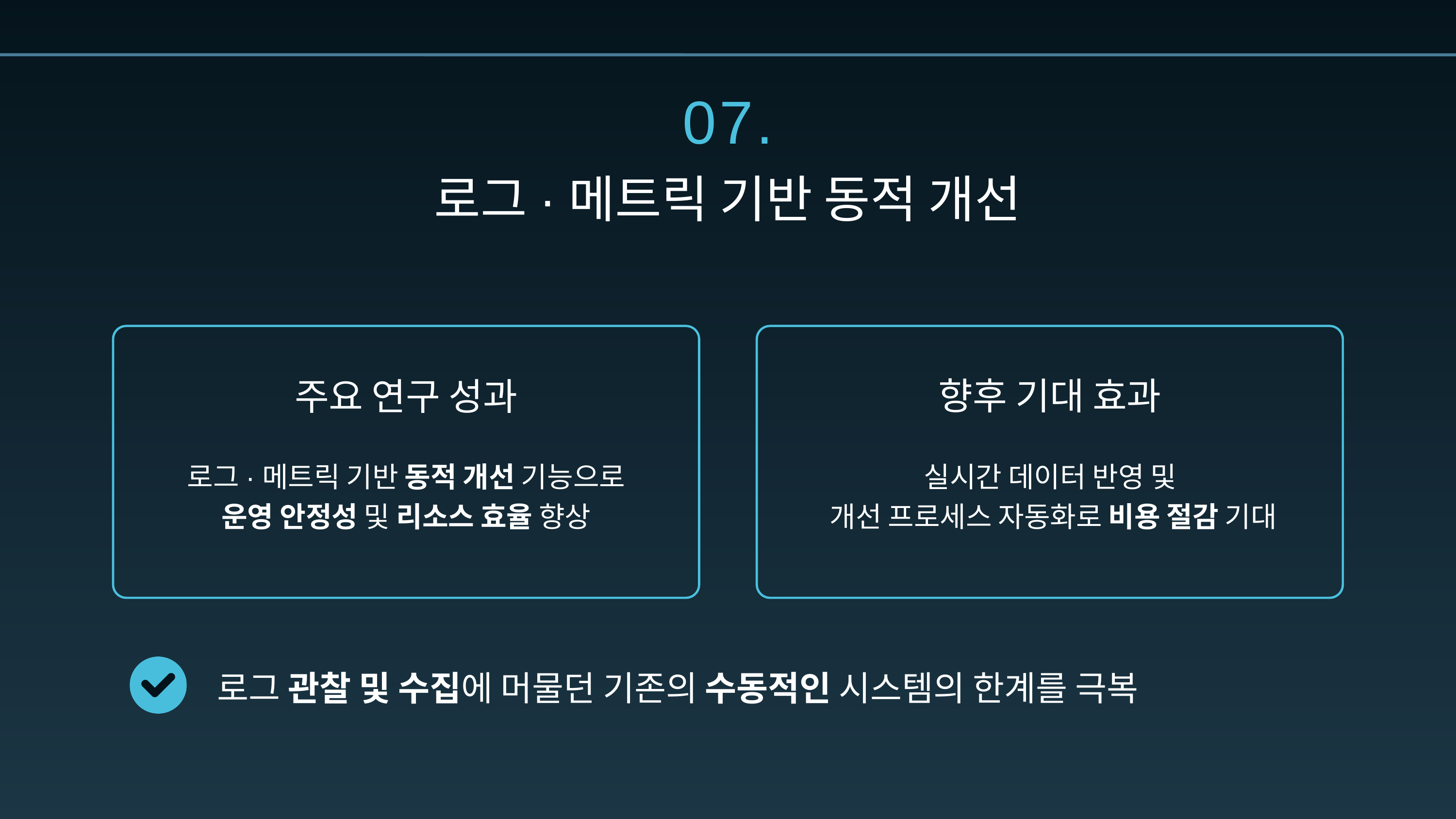

07.
로그·메트릭 기반 동적 개선

향후 기대 효과
주요 연구 성과
로그·메트릭 기반 동적 개선 기능으로 운영 안정성 및 리소스 효율 향상
실시간 데이터 반영 및
개선 프로세스 자동화로 비용 절감 기대

로그 관찰 및 수집에 머물던 기존의 수동적인 시스템의 한계를 극복